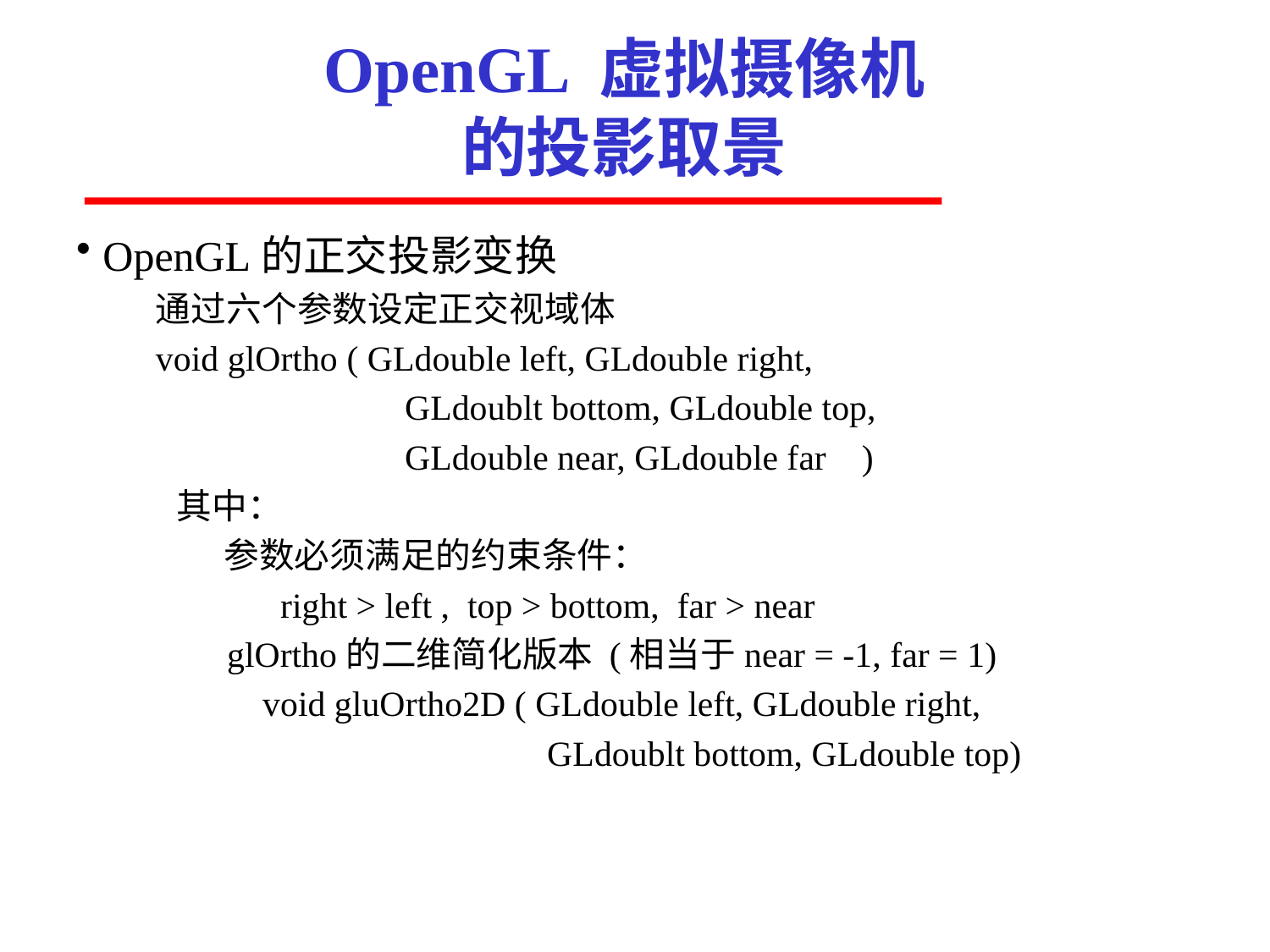

# OpenGL 虚拟摄像机 的投影取景
OpenGL的正交投影变换
通过六个参数设定正交视域体
void glOrtho ( GLdouble left, GLdouble right,
                               GLdoublt bottom, GLdouble top,
                               GLdouble near, GLdouble far    )
     其中：
           参数必须满足的约束条件：
                 right > left ,  top > bottom,  far > near
           glOrtho的二维简化版本 (相当于near = -1, far = 1)
               void gluOrtho2D ( GLdouble left, GLdouble right,
                                               GLdoublt bottom, GLdouble top)